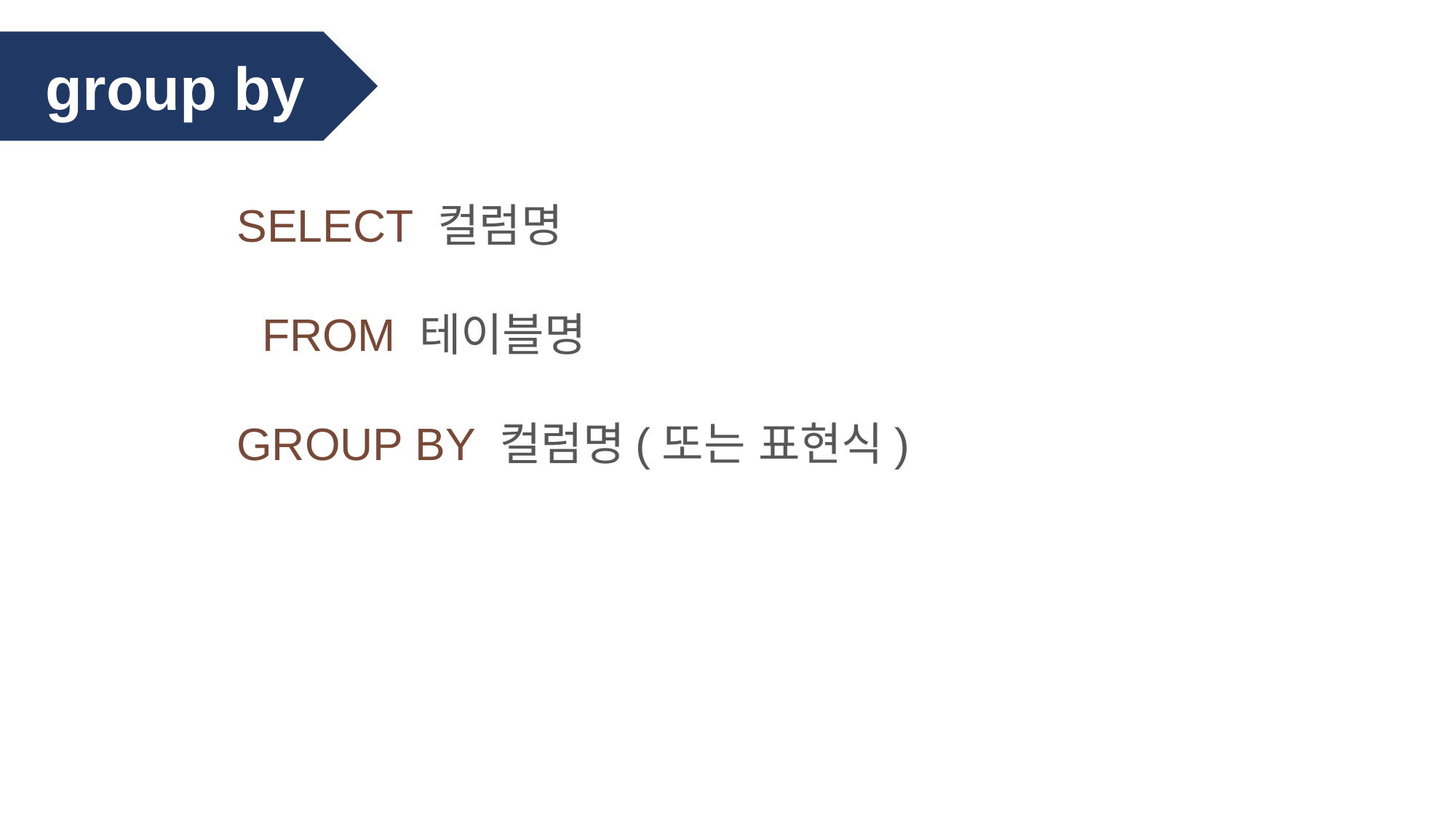

group by
SELECT 컬럼명

  FROM 테이블명

GROUP BY 컬럼명(또는 표현식)